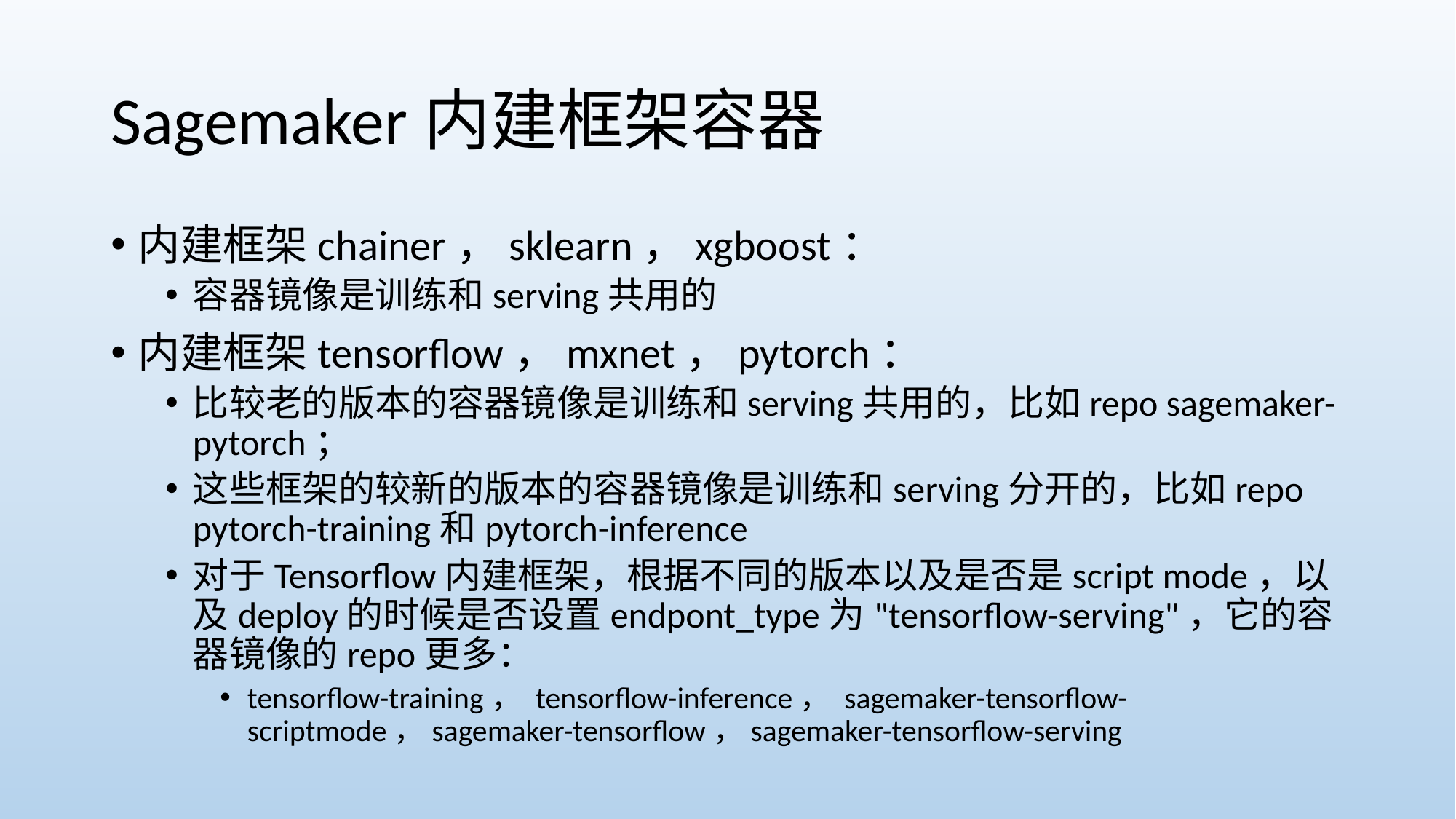

# Sagemaker内建框架容器
内建框架chainer，sklearn，xgboost：
容器镜像是训练和serving共用的
内建框架tensorflow，mxnet，pytorch：
比较老的版本的容器镜像是训练和serving共用的，比如repo sagemaker-pytorch；
这些框架的较新的版本的容器镜像是训练和serving分开的，比如repo pytorch-training和pytorch-inference
对于Tensorflow内建框架，根据不同的版本以及是否是script mode，以及deploy的时候是否设置endpont_type为"tensorflow-serving"，它的容器镜像的repo更多：
tensorflow-training， tensorflow-inference， sagemaker-tensorflow-scriptmode，sagemaker-tensorflow，sagemaker-tensorflow-serving